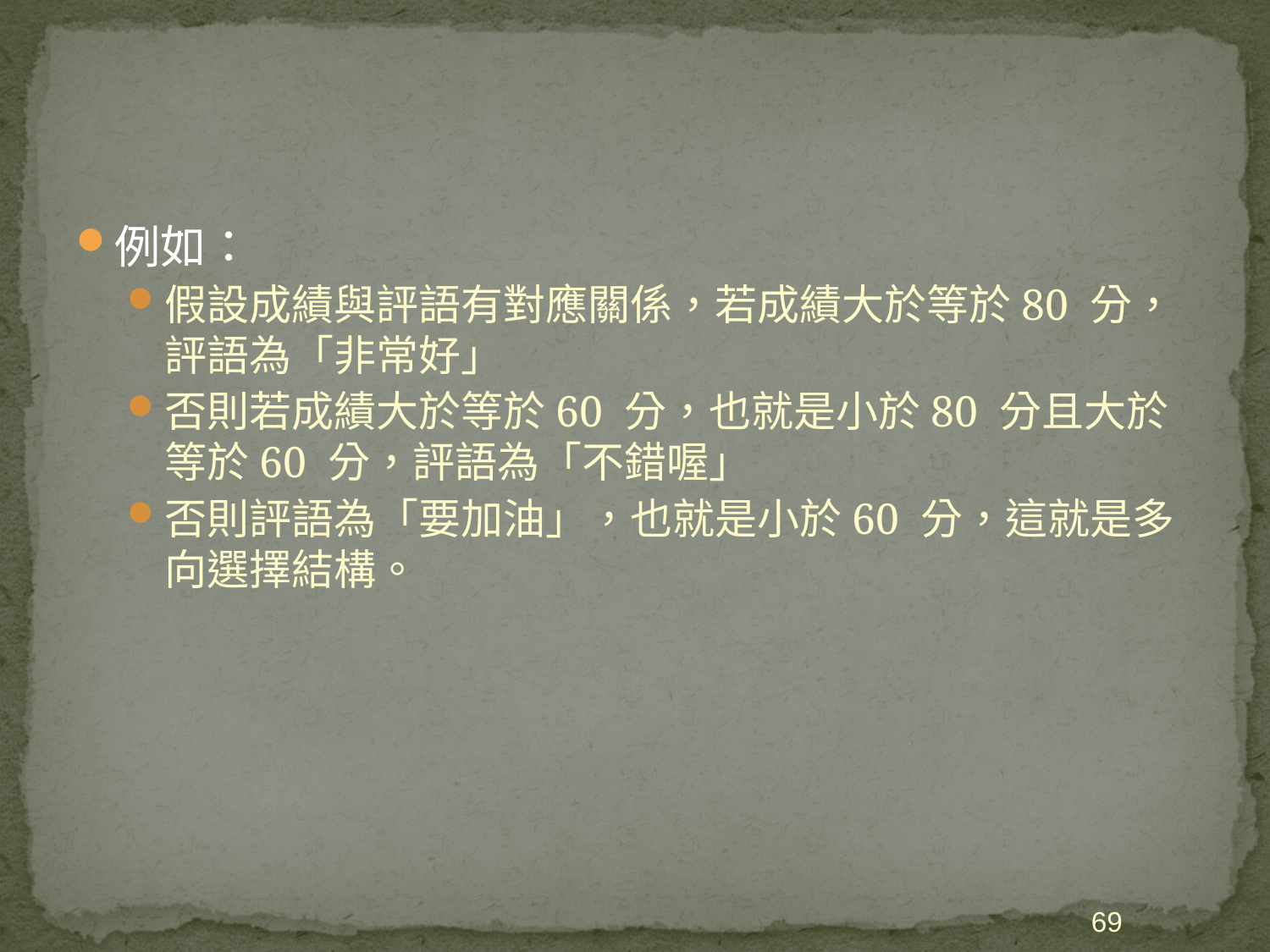

#
例如：
假設成績與評語有對應關係，若成績大於等於80 分，評語為「非常好」
否則若成績大於等於60 分，也就是小於80 分且大於等於60 分，評語為「不錯喔」
否則評語為「要加油」，也就是小於60 分，這就是多向選擇結構。

69